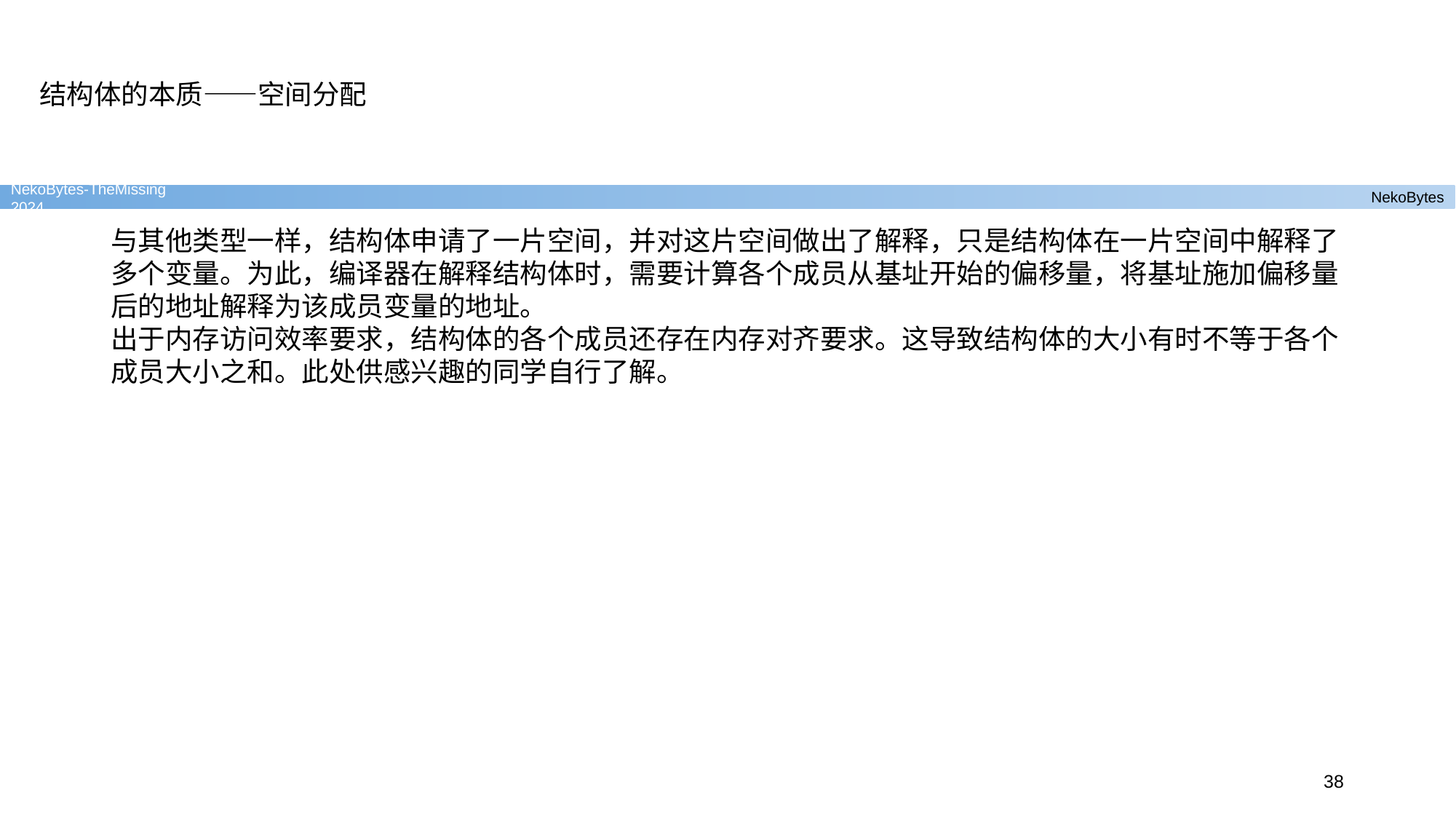

# 结构体的本质——空间分配
与其他类型一样，结构体申请了一片空间，并对这片空间做出了解释，只是结构体在一片空间中解释了多个变量。为此，编译器在解释结构体时，需要计算各个成员从基址开始的偏移量，将基址施加偏移量后的地址解释为该成员变量的地址。
出于内存访问效率要求，结构体的各个成员还存在内存对齐要求。这导致结构体的大小有时不等于各个成员大小之和。此处供感兴趣的同学自行了解。
38